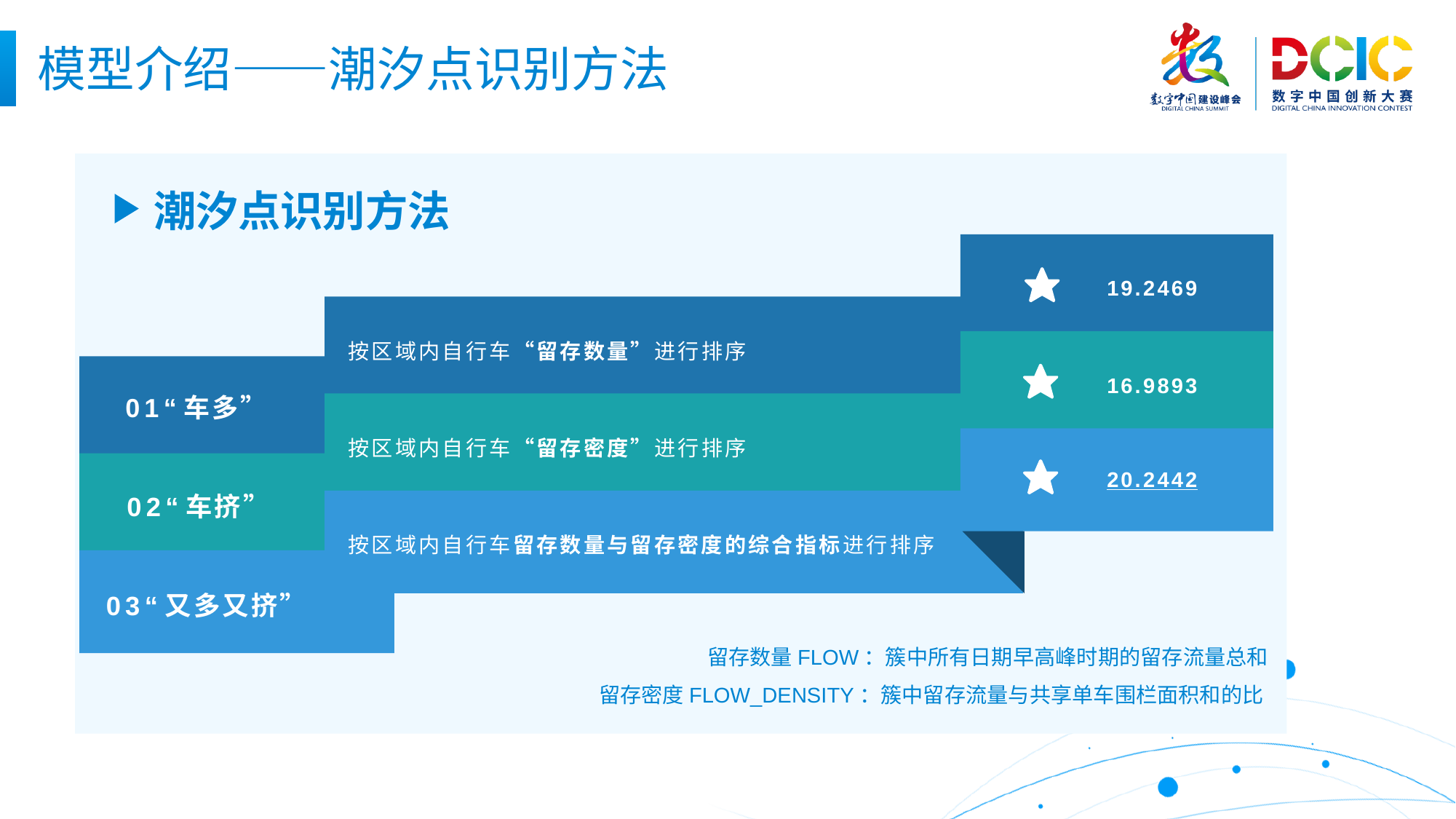

模型介绍——潮汐点识别方法

 潮汐点识别方法

19.2469

按区域内自行车“留存数量”进行排序

16.9893

01“车多”

按区域内自行车“留存密度”进行排序

20.2442

02“车挤”

按区域内自行车留存数量与留存密度的综合指标进行排序

03“又多又挤”
留存数量FLOW：簇中所有日期早高峰时期的留存流量总和
留存密度FLOW_DENSITY：簇中留存流量与共享单车围栏面积和的比